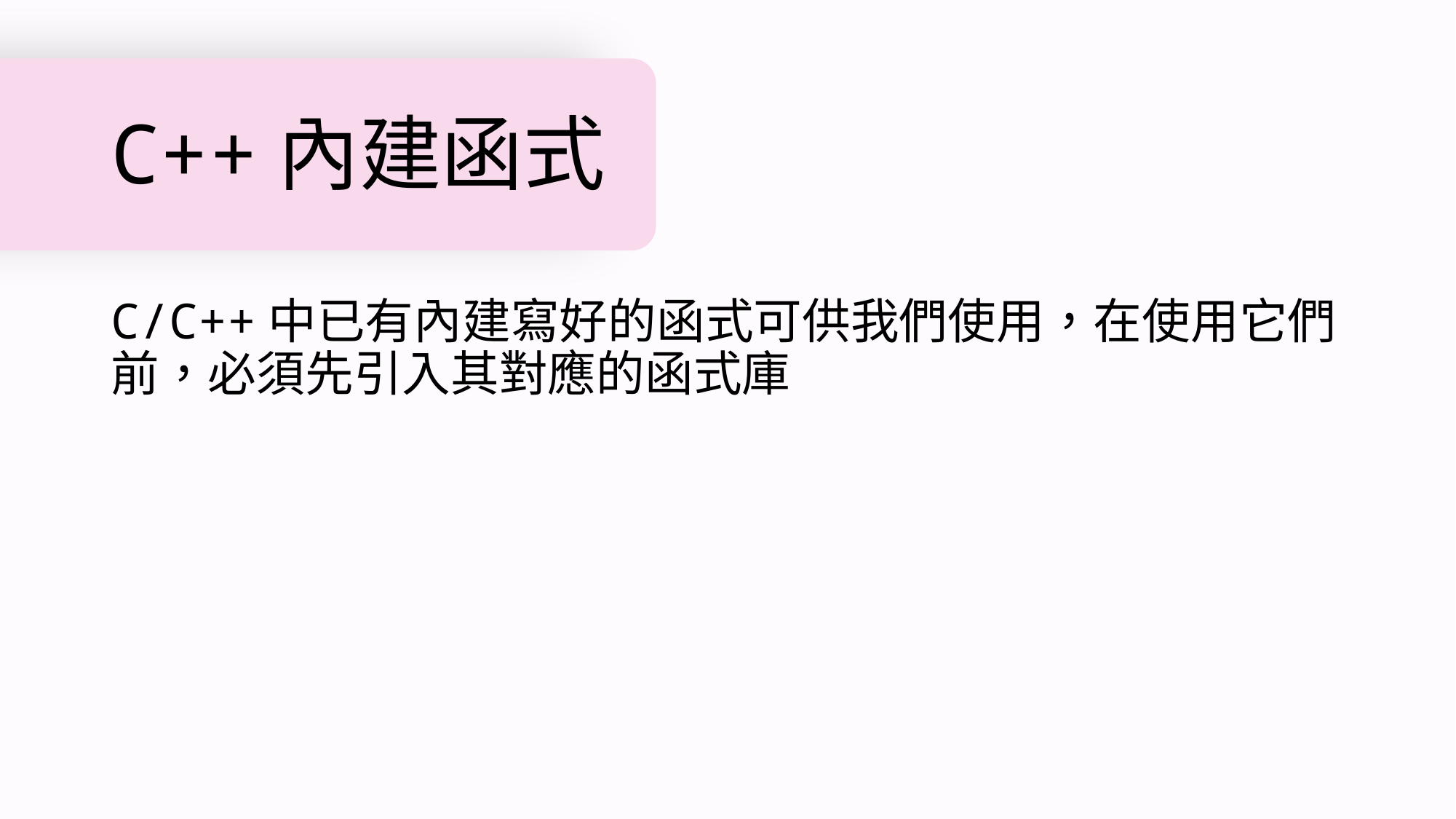

# C++內建函式
C/C++中已有內建寫好的函式可供我們使用，在使用它們前，必須先引入其對應的函式庫